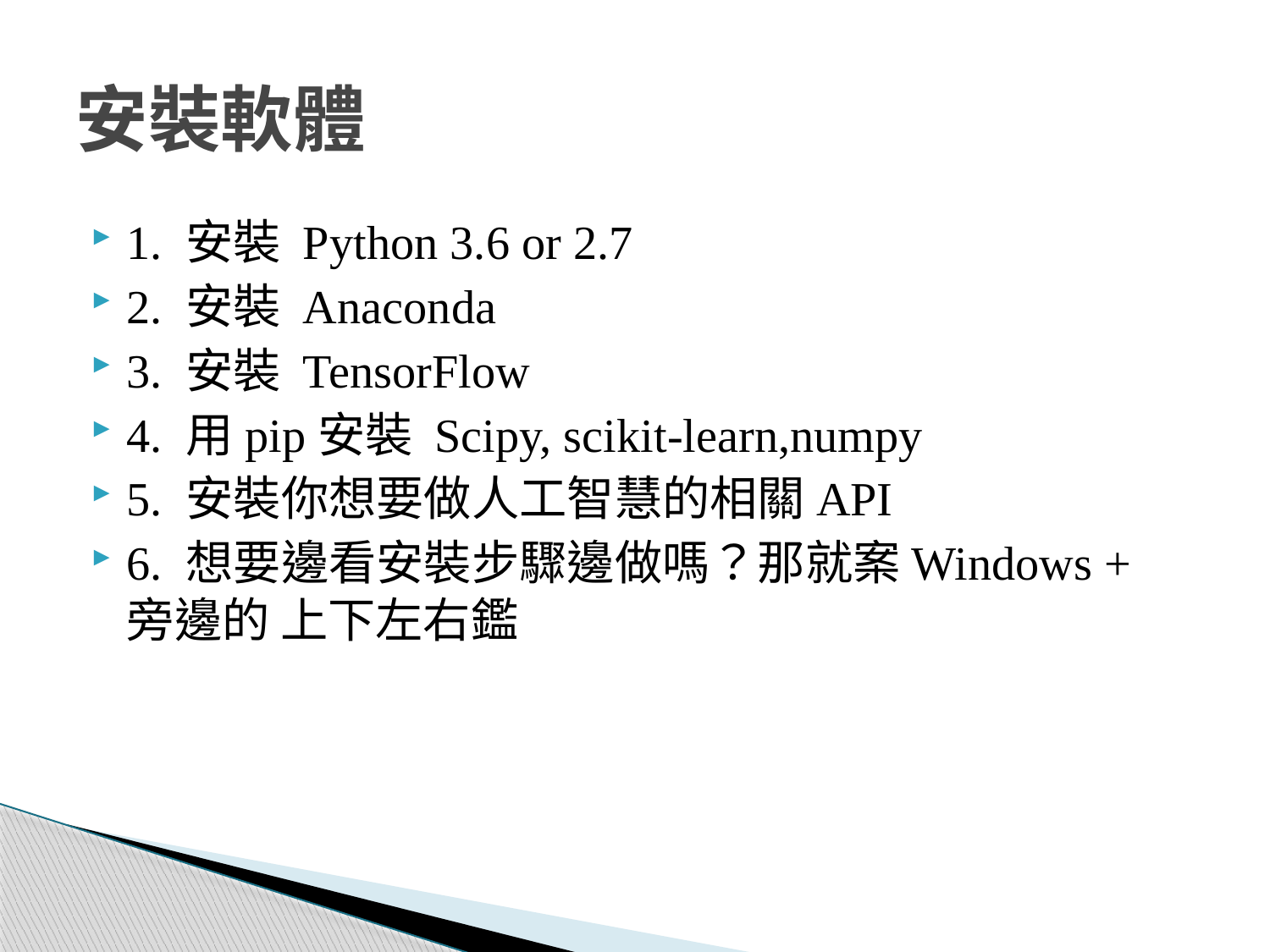

# 安裝軟體
1. 安裝 Python 3.6 or 2.7
2. 安裝 Anaconda
3. 安裝 TensorFlow
4. 用pip安裝 Scipy, scikit-learn,numpy
5. 安裝你想要做人工智慧的相關API
6. 想要邊看安裝步驟邊做嗎？那就案Windows + 旁邊的 上下左右鑑